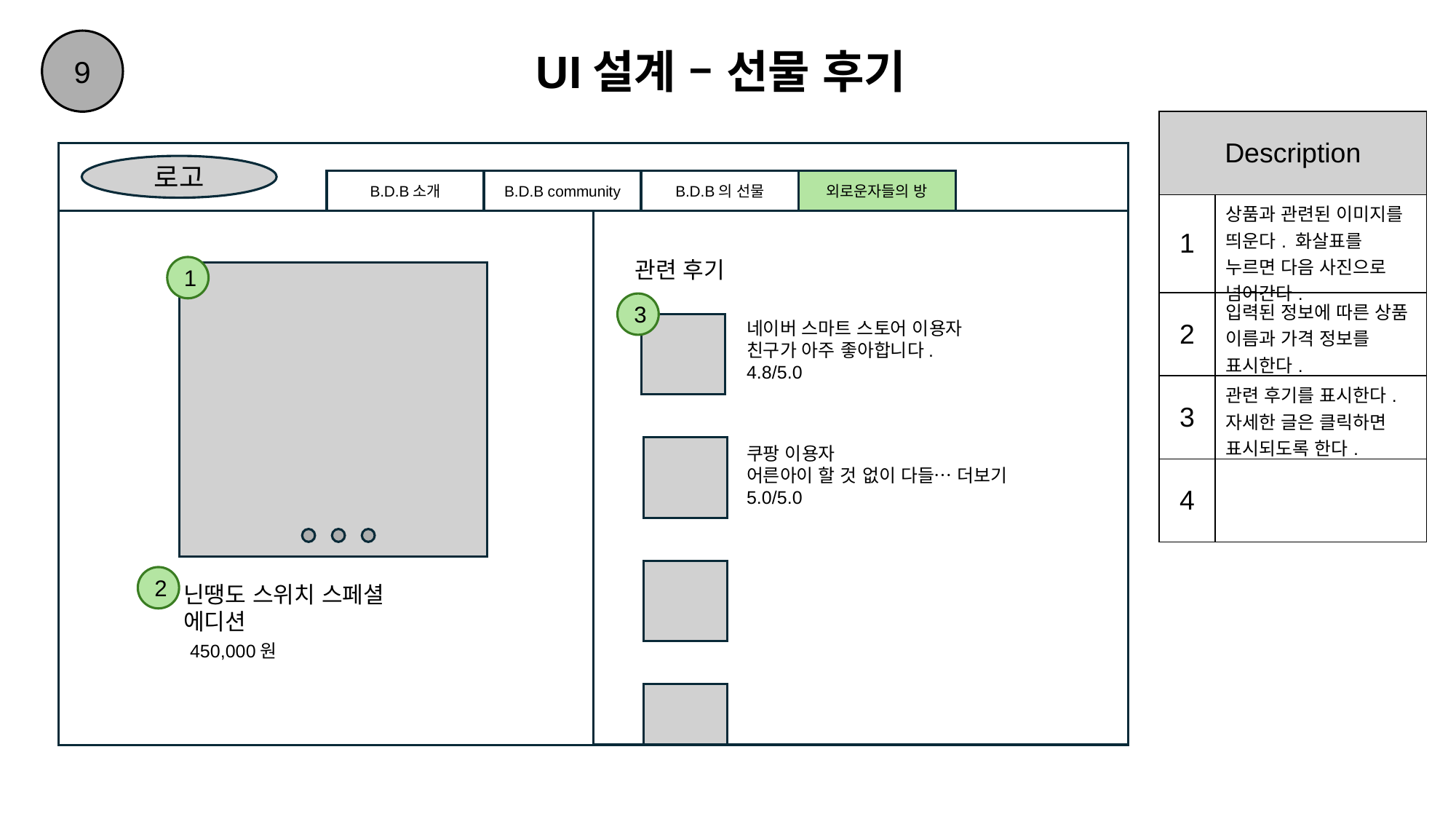

9
# UI설계 – 선물 후기
| Description |  |
| --- | --- |
| 1 | 상품과 관련된 이미지를 띄운다. 화살표를 누르면 다음 사진으로 넘어간다. |
| 2 | 입력된 정보에 따른 상품 이름과 가격 정보를 표시한다. |
| 3 | 관련 후기를 표시한다. 자세한 글은 클릭하면 표시되도록 한다. |
| 4 |  |

로고
외로운자들의 방
B.D.B소개
B.D.B community
B.D.B의 선물

관련 후기
1

3
네이버 스마트 스토어 이용자
친구가 아주 좋아합니다.
4.8/5.0

쿠팡 이용자
어른아이 할 것 없이 다들… 더보기
5.0/5.0

2
닌땡도 스위치 스페셜
에디션
450,000원